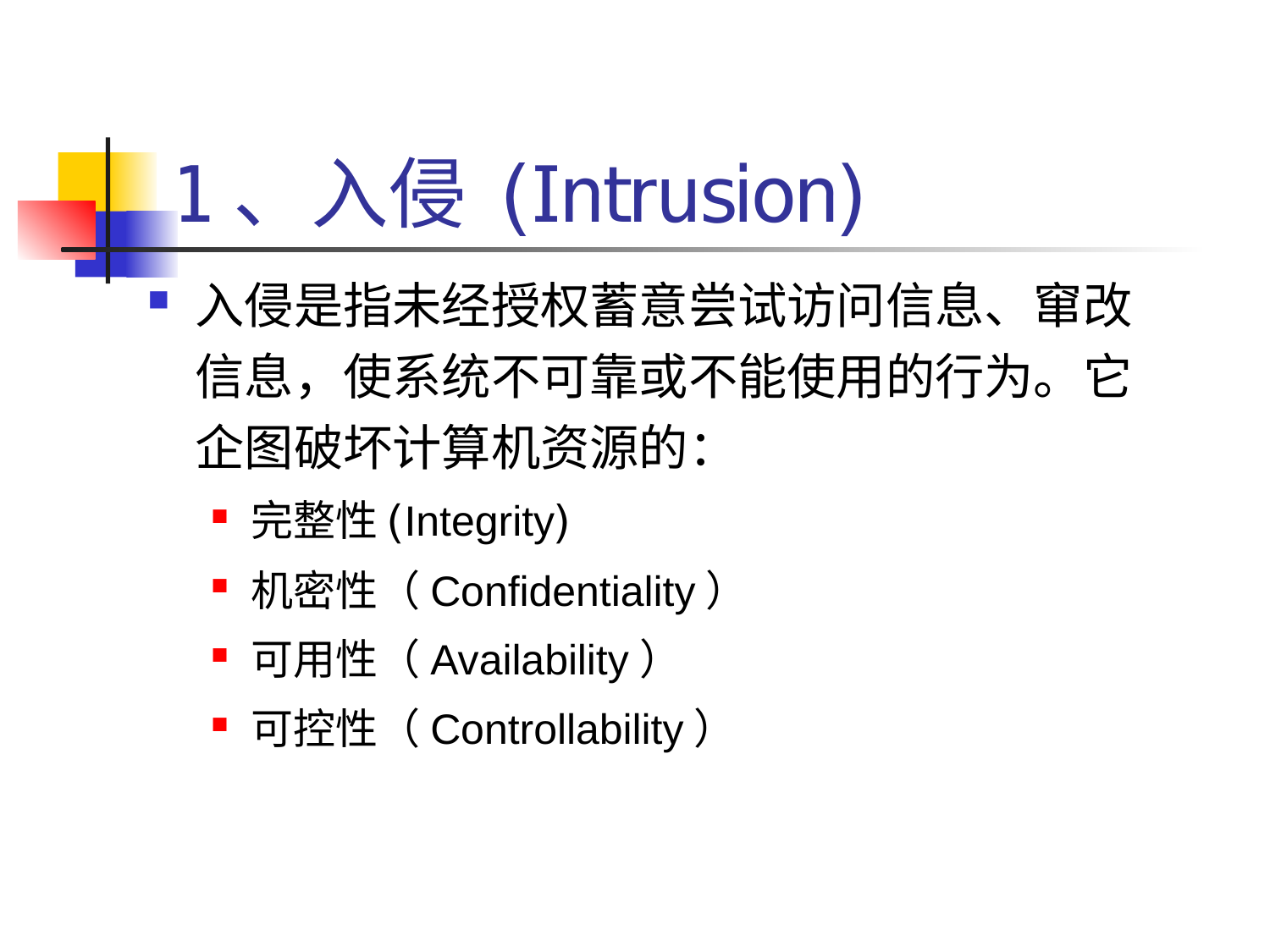

# 1、入侵 (Intrusion)
入侵是指未经授权蓄意尝试访问信息、窜改信息，使系统不可靠或不能使用的行为。它企图破坏计算机资源的：
完整性(Integrity)
机密性（Confidentiality）
可用性（Availability）
可控性（Controllability）